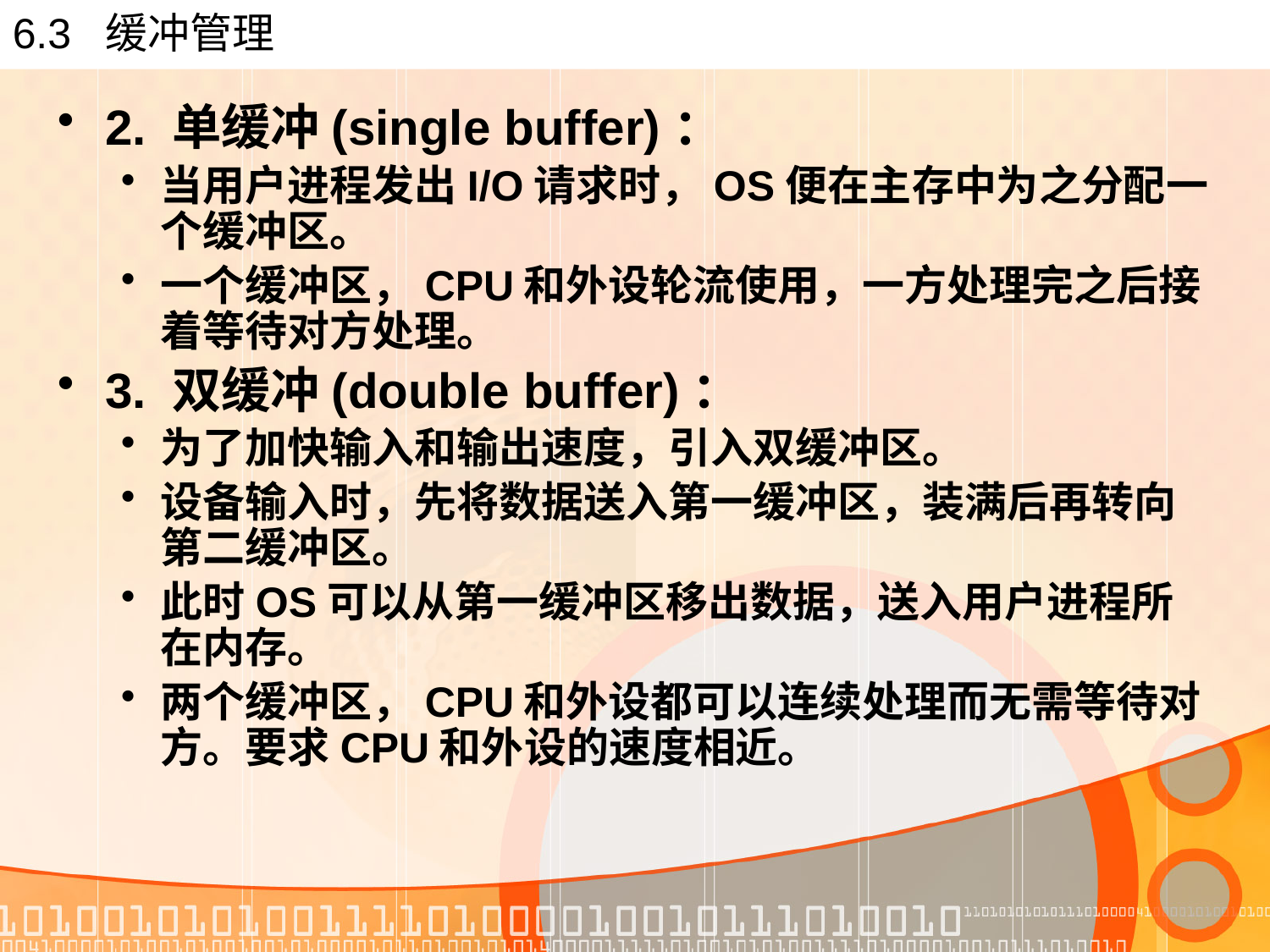

# 6.3  缓冲管理
2. 单缓冲(single buffer)：
当用户进程发出I/O请求时，OS便在主存中为之分配一个缓冲区。
一个缓冲区，CPU和外设轮流使用，一方处理完之后接着等待对方处理。
3. 双缓冲(double buffer)：
为了加快输入和输出速度，引入双缓冲区。
设备输入时，先将数据送入第一缓冲区，装满后再转向第二缓冲区。
此时OS可以从第一缓冲区移出数据，送入用户进程所在内存。
两个缓冲区，CPU和外设都可以连续处理而无需等待对方。要求CPU和外设的速度相近。